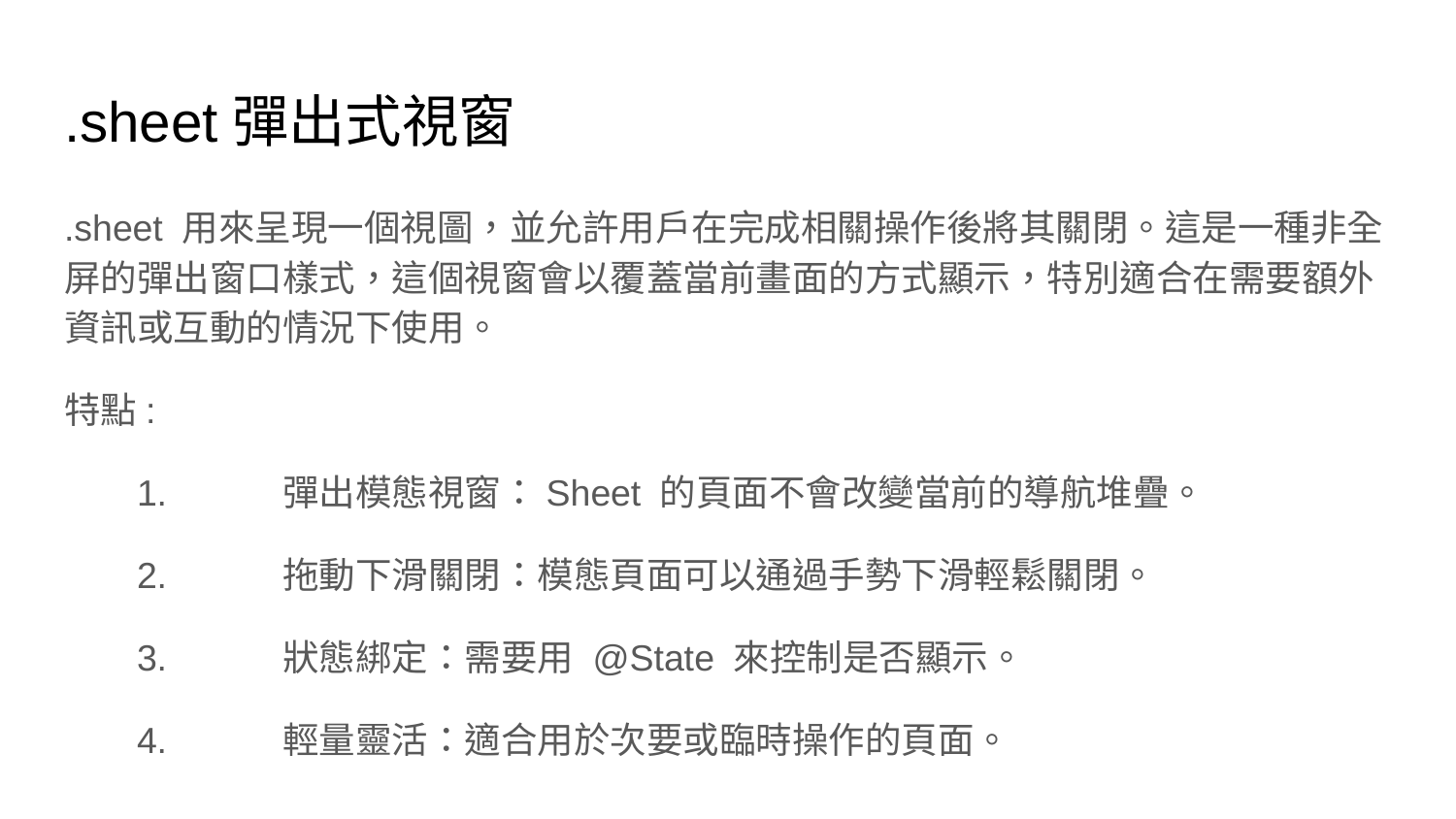

# .sheet彈出式視窗
.sheet 用來呈現一個視圖，並允許用戶在完成相關操作後將其關閉。這是一種非全屏的彈出窗口樣式，這個視窗會以覆蓋當前畫面的方式顯示，特別適合在需要額外資訊或互動的情況下使用。
特點:
1.	彈出模態視窗：Sheet 的頁面不會改變當前的導航堆疊。
2.	拖動下滑關閉：模態頁面可以通過手勢下滑輕鬆關閉。
3.	狀態綁定：需要用 @State 來控制是否顯示。
4.	輕量靈活：適合用於次要或臨時操作的頁面。